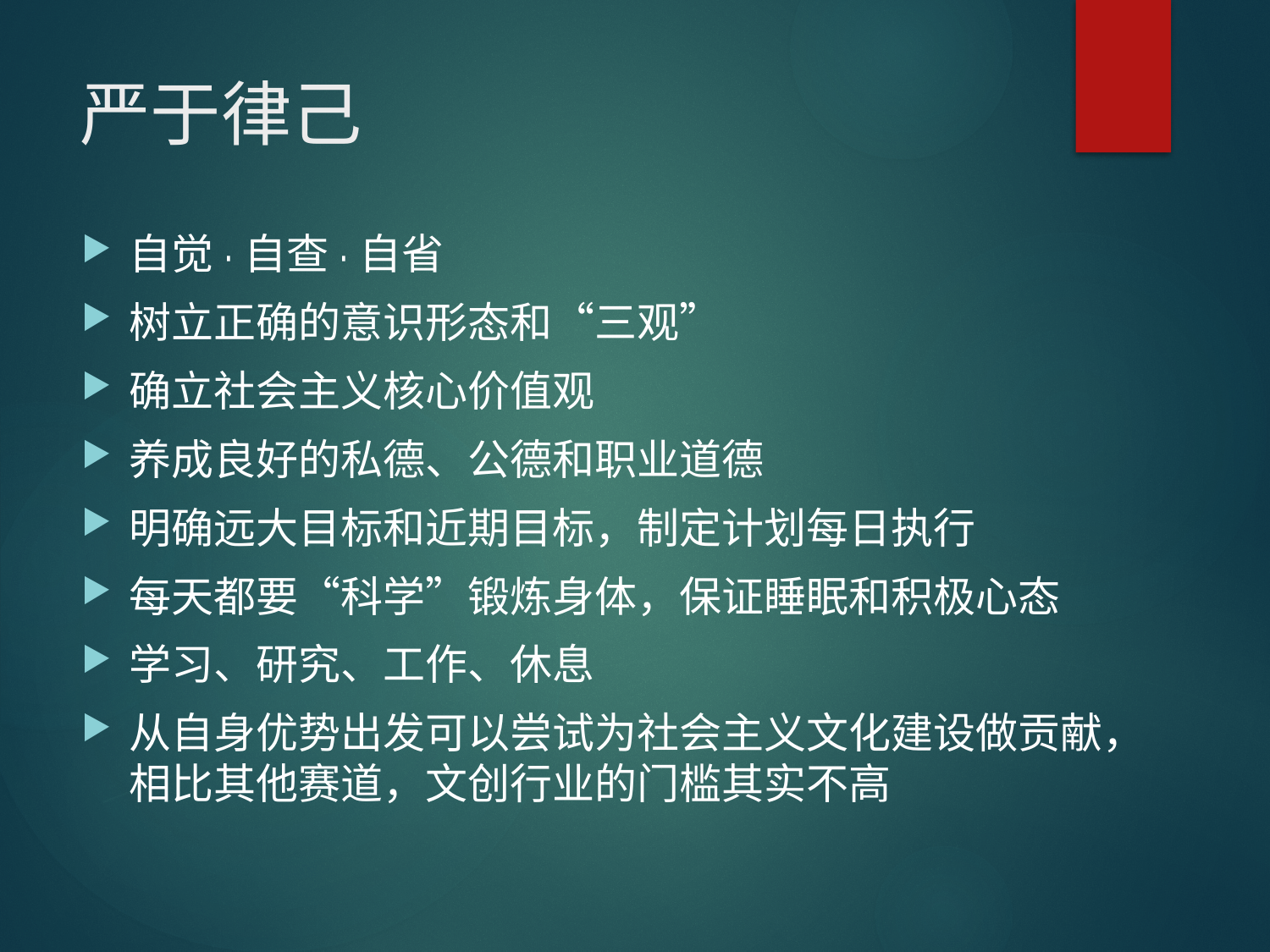

# 严于律己
自觉·自查·自省
树立正确的意识形态和“三观”
确立社会主义核心价值观
养成良好的私德、公德和职业道德
明确远大目标和近期目标，制定计划每日执行
每天都要“科学”锻炼身体，保证睡眠和积极心态
学习、研究、工作、休息
从自身优势出发可以尝试为社会主义文化建设做贡献，相比其他赛道，文创行业的门槛其实不高